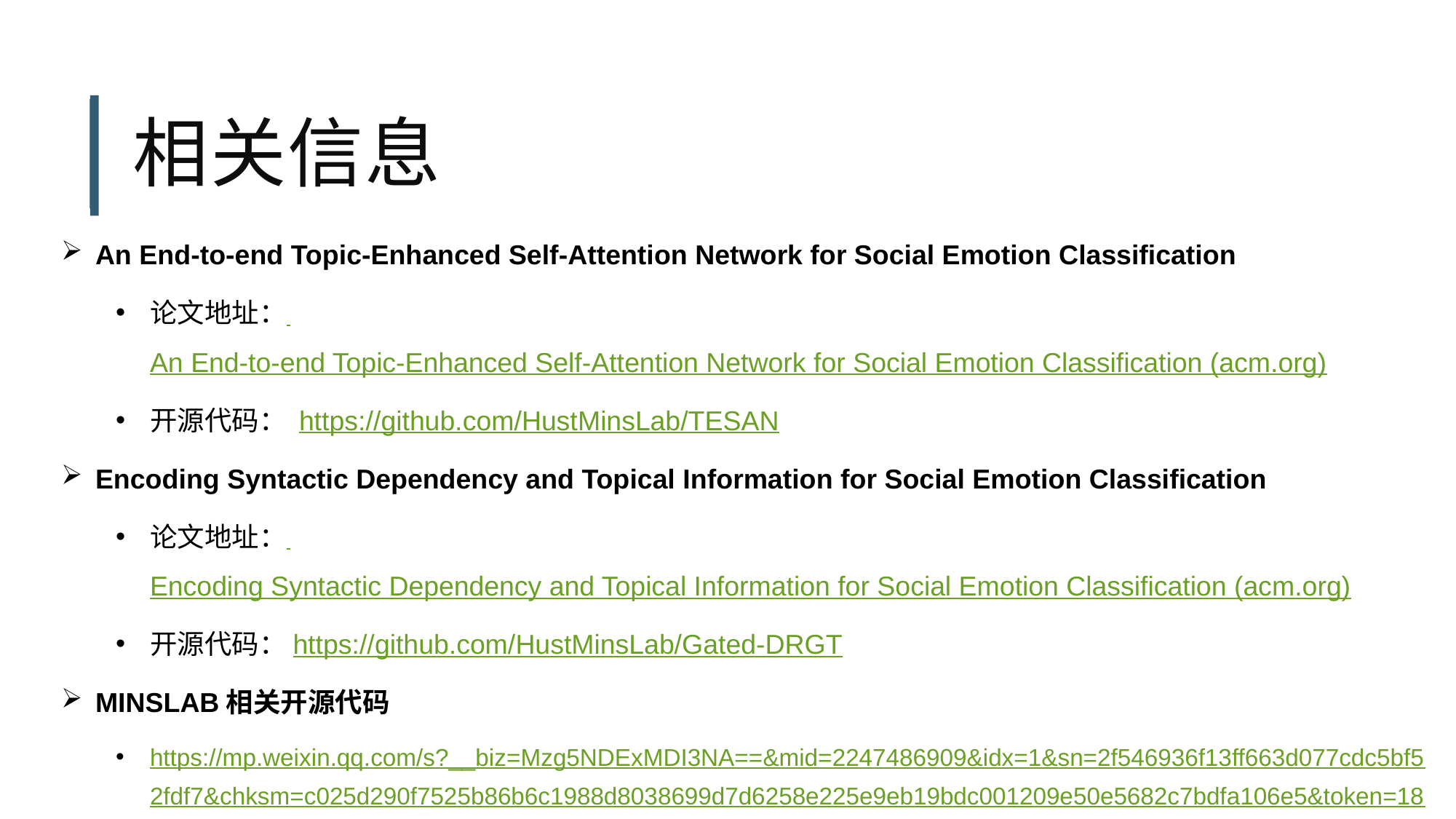

# 相关信息

An End-to-end Topic-Enhanced Self-Attention Network for Social Emotion Classification
论文地址： An End-to-end Topic-Enhanced Self-Attention Network for Social Emotion Classification (acm.org)
开源代码： https://github.com/HustMinsLab/TESAN
Encoding Syntactic Dependency and Topical Information for Social Emotion Classification
论文地址： Encoding Syntactic Dependency and Topical Information for Social Emotion Classification (acm.org)
开源代码：https://github.com/HustMinsLab/Gated-DRGT
MINSLAB相关开源代码
https://mp.weixin.qq.com/s?__biz=Mzg5NDExMDI3NA==&mid=2247486909&idx=1&sn=2f546936f13ff663d077cdc5bf52fdf7&chksm=c025d290f7525b86b6c1988d8038699d7d6258e225e9eb19bdc001209e50e5682c7bdfa106e5&token=187137314&lang=zh_CN#rd